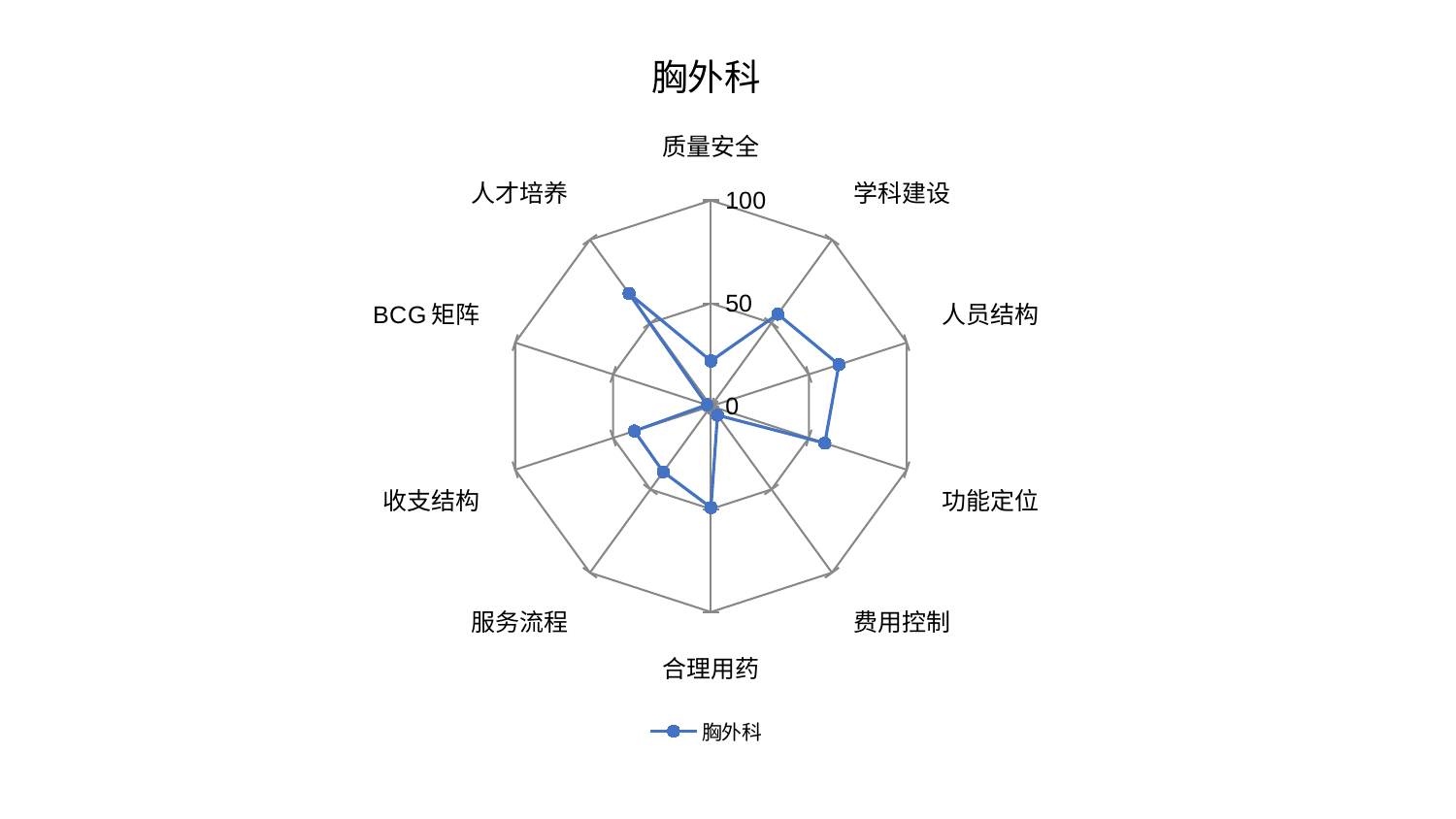

### Chart: 胸外科

| Category | 胸外科 |
|---|---|
| 质量安全 | 21.970418409299754 |
| 学科建设 | 55.28394188593106 |
| 人员结构 | 65.35854386246328 |
| 功能定位 | 58.14350395298067 |
| 费用控制 | 5.426423355295266 |
| 合理用药 | 49.26549935795758 |
| 服务流程 | 39.49799753286764 |
| 收支结构 | 39.105390915311226 |
| BCG矩阵 | 2.0821648351470317 |
| 人才培养 | 67.70679455893806 |
119